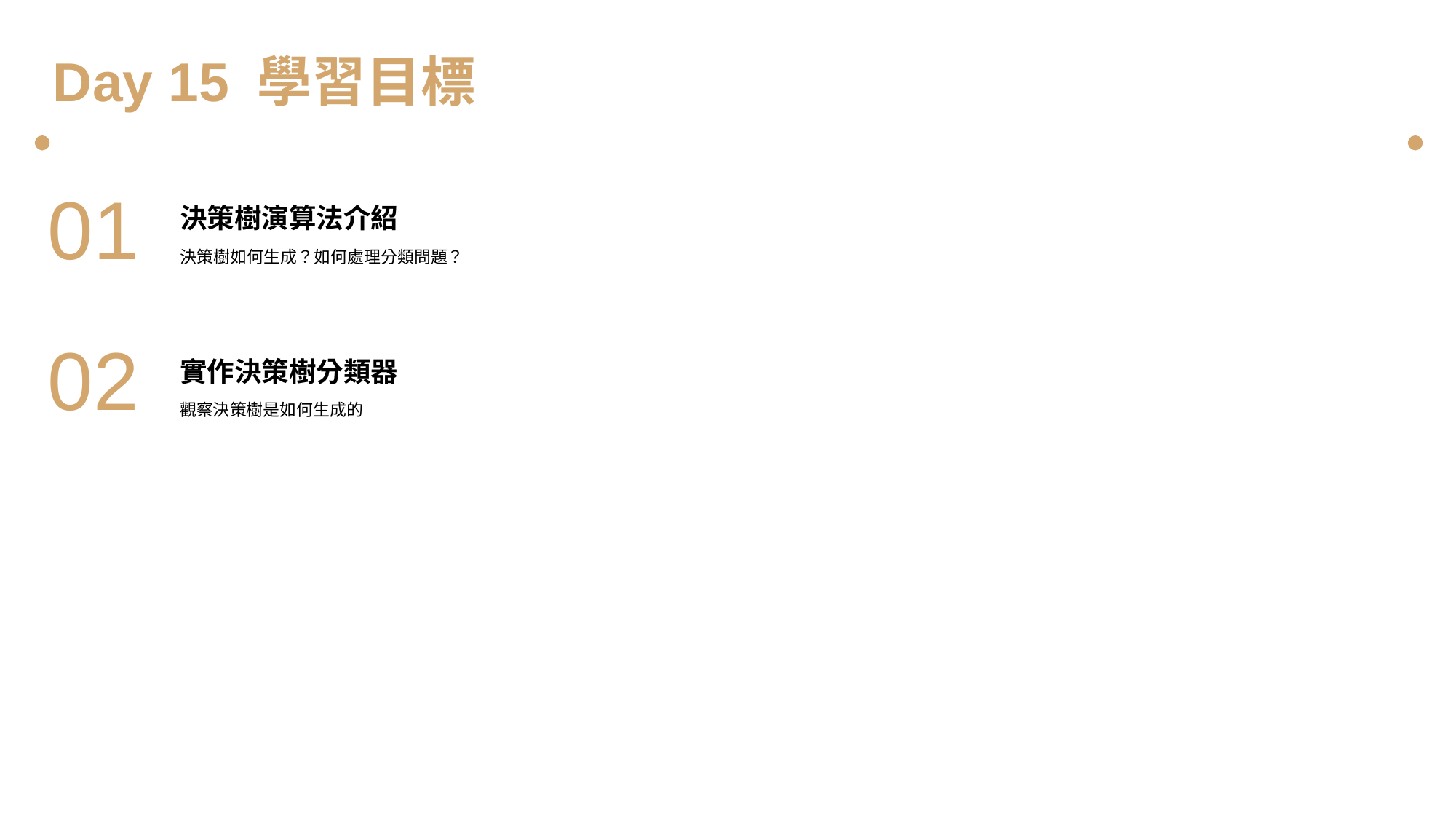

Day 15 學習目標
01
決策樹演算法介紹
決策樹如何生成？如何處理分類問題？
02
實作決策樹分類器
觀察決策樹是如何生成的